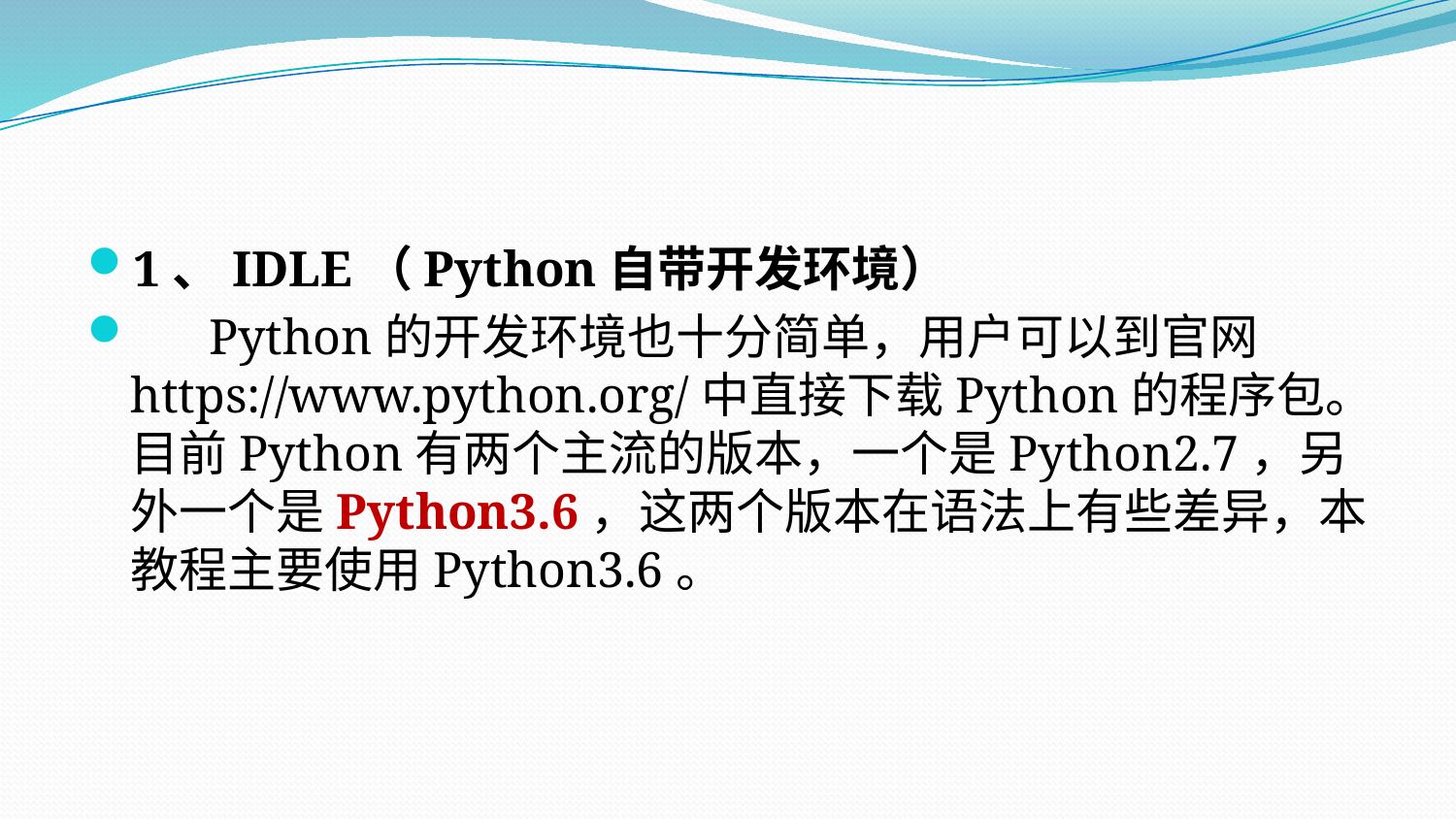

1、IDLE（Python自带开发环境）
      Python的开发环境也十分简单，用户可以到官网https://www.python.org/中直接下载Python的程序包。目前Python有两个主流的版本，一个是Python2.7，另外一个是Python3.6，这两个版本在语法上有些差异，本教程主要使用Python3.6。